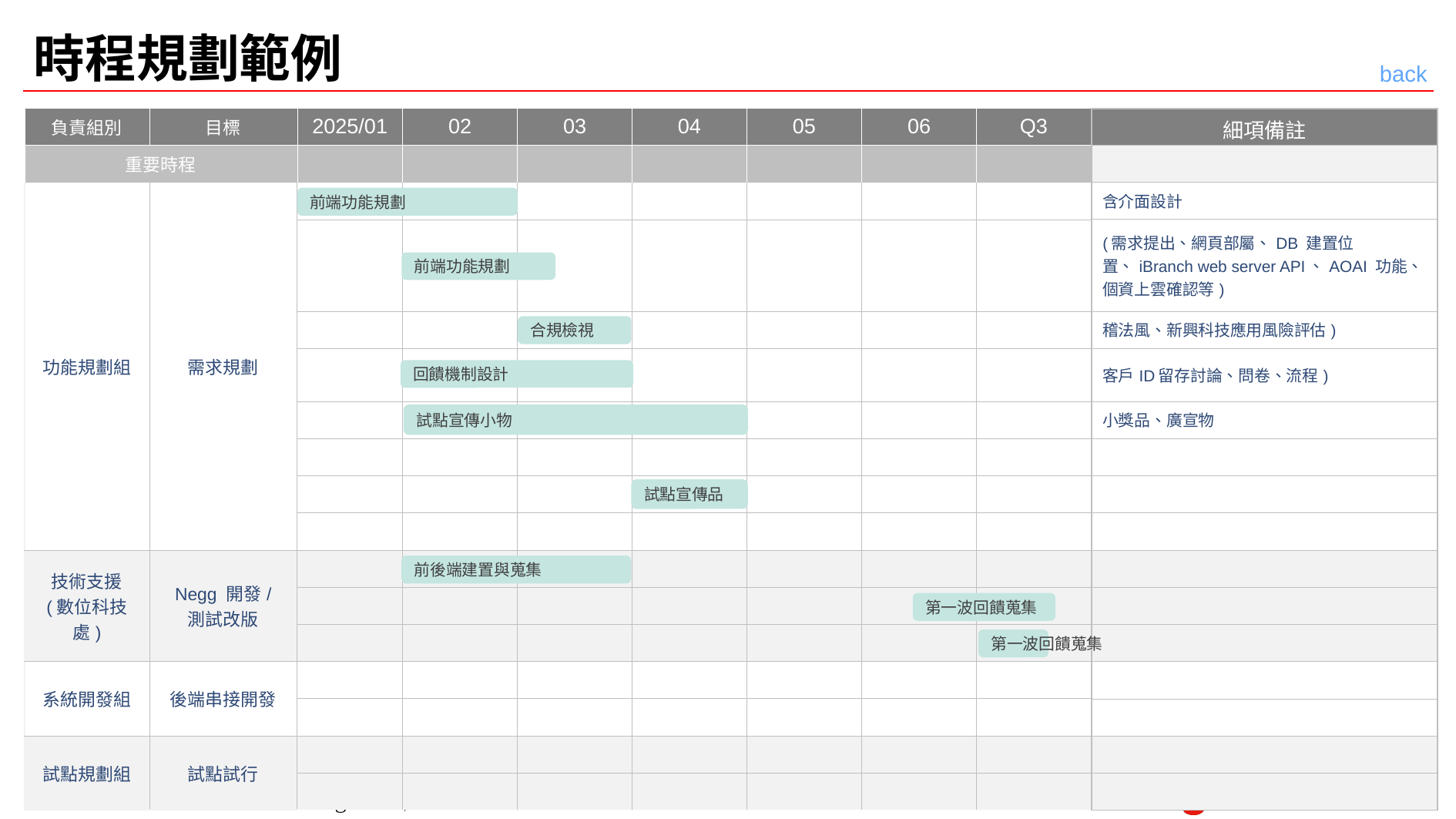

# 時程規劃範例
back
| 負責組別 | 目標 | 2025/01 | 02 | 03 | 04 | 05 | 06 | Q3 |
| --- | --- | --- | --- | --- | --- | --- | --- | --- |
| 重要時程 |  |  |  |  |  |  |  |  |
| 功能規劃組 | 需求規劃 |  |  |  |  |  |  |  |
|  | 需求規劃 |  |  |  |  |  |  |  |
|  |  |  |  |  |  |  |  |  |
|  |  |  |  |  |  |  |  |  |
|  |  |  |  |  |  |  |  |  |
|  |  |  |  |  |  |  |  |  |
|  |  |  |  |  |  |  |  |  |
|  |  |  |  |  |  |  |  |  |
| 技術支援 (數位科技處) | Negg 開發/ 測試改版 |  |  |  |  |  |  |  |
|  |  |  |  |  |  |  |  |  |
|  |  |  |  |  |  |  |  |  |
| 系統開發組 | 後端串接開發 |  |  |  |  |  |  |  |
|  |  |  |  |  |  |  |  |  |
| 試點規劃組 | 試點試行 |  |  |  |  |  |  |  |
|  |  |  |  |  |  |  |  |  |
| 細項備註 |
| --- |
|  |
| 含介面設計 |
| (需求提出、網頁部屬、DB 建置位置、iBranch web server API、AOAI 功能、個資上雲確認等) |
| 稽法風、新興科技應用風險評估) |
| 客戶ID留存討論、問卷、流程) |
| 小獎品、廣宣物 |
|  |
|  |
|  |
|  |
|  |
|  |
|  |
|  |
|  |
|  |
前端功能規劃
前端功能規劃
合規檢視

回饋機制設計
試點宣傳小物
試點宣傳品
前後端建置與蒐集
第一波回饋蒐集
第一波回饋蒐集